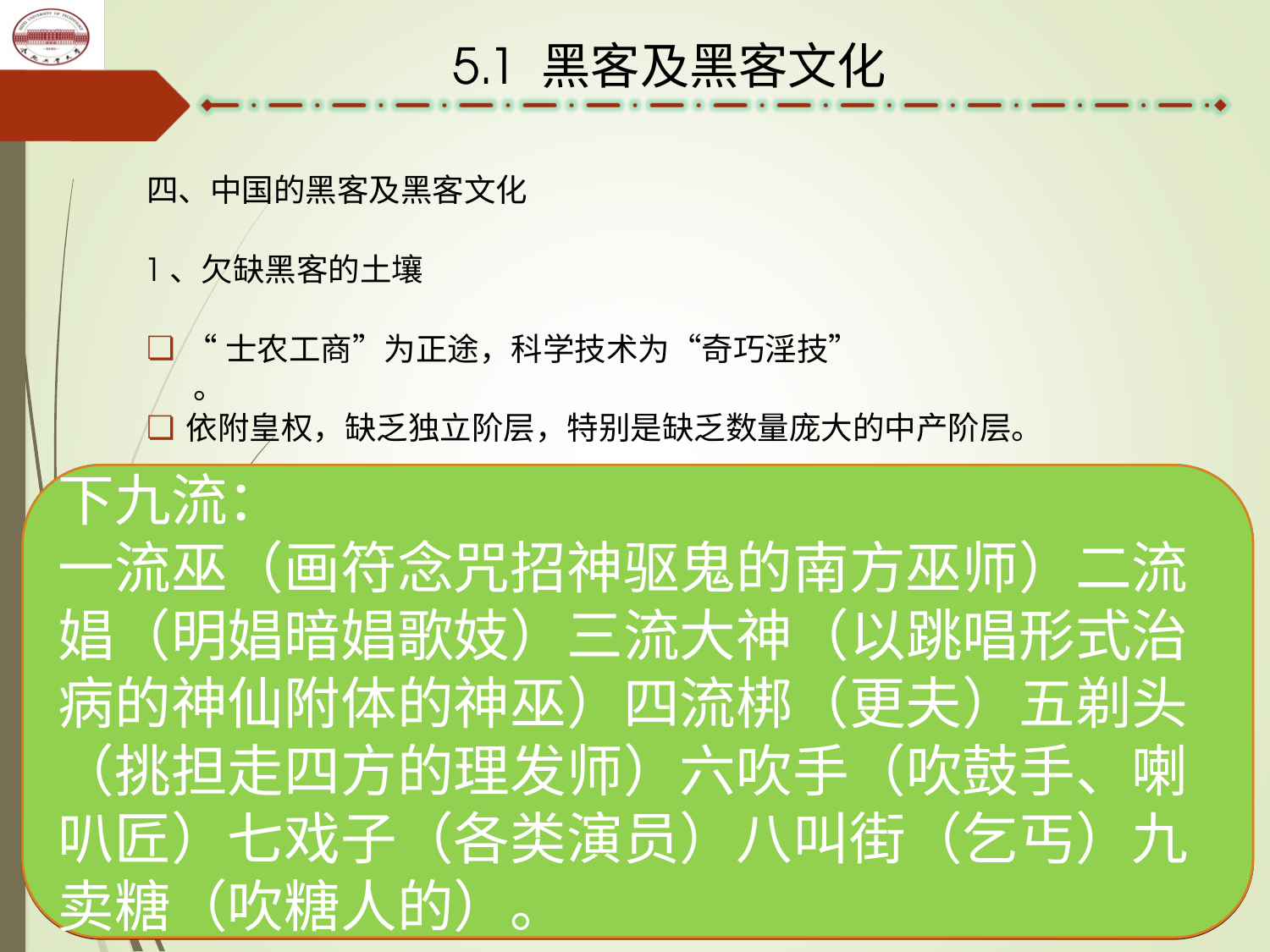

5.1 黑客及黑客文化
四、中国的黑客及黑客文化
1、欠缺黑客的土壤
“士农工商”为正途，科学技术为“奇巧淫技” 。
依附皇权，缺乏独立阶层，特别是缺乏数量庞大的中产阶层。
下九流：
一流巫（画符念咒招神驱鬼的南方巫师）二流娼（明娼暗娼歌妓）三流大神（以跳唱形式治病的神仙附体的神巫）四流梆（更夫）五剃头（挑担走四方的理发师）六吹手（吹鼓手、喇叭匠）七戏子（各类演员）八叫街（乞丐）九卖糖（吹糖人的）。
中九流：
一流举子（举人）二流医（医生、郎中、大夫、药房先生）三流风水（风水先生、阴阳先生）四流批（批八字、算命先生）五流丹青（书画）六流相（相士、看相的）七僧（和尚）八道（道士）九琴棋（古琴和围棋，标志文人）
上九流：
一流佛祖（释迦牟尼）二流仙（元始天尊、太上老君、八仙等等）三流皇帝（真龙天子、封建帝王）四流官（大小官吏）五流烧锅（酒厂，封建时代曾是最大厂家）六流当（当铺）七商（商贾）八客（庄园主）九庄田（农夫)。